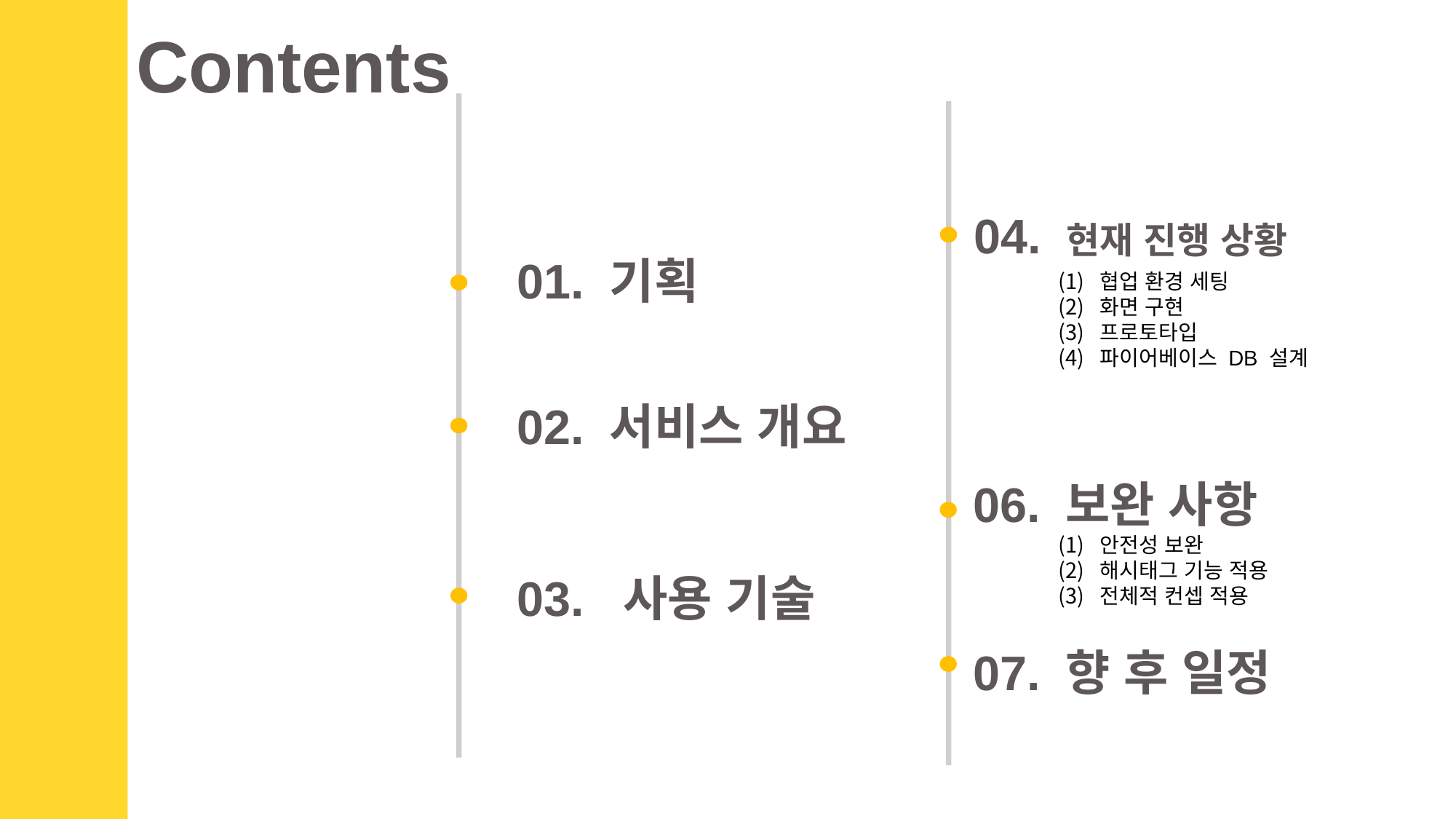

Contents

04. 현재 진행 상황
01. 기획
협업 환경 세팅
화면 구현
프로토타입
파이어베이스 DB 설계
02. 서비스 개요
06. 보완 사항

안전성 보완
해시태그 기능 적용
전체적 컨셉 적용

03.  사용 기술
07. 향 후 일정